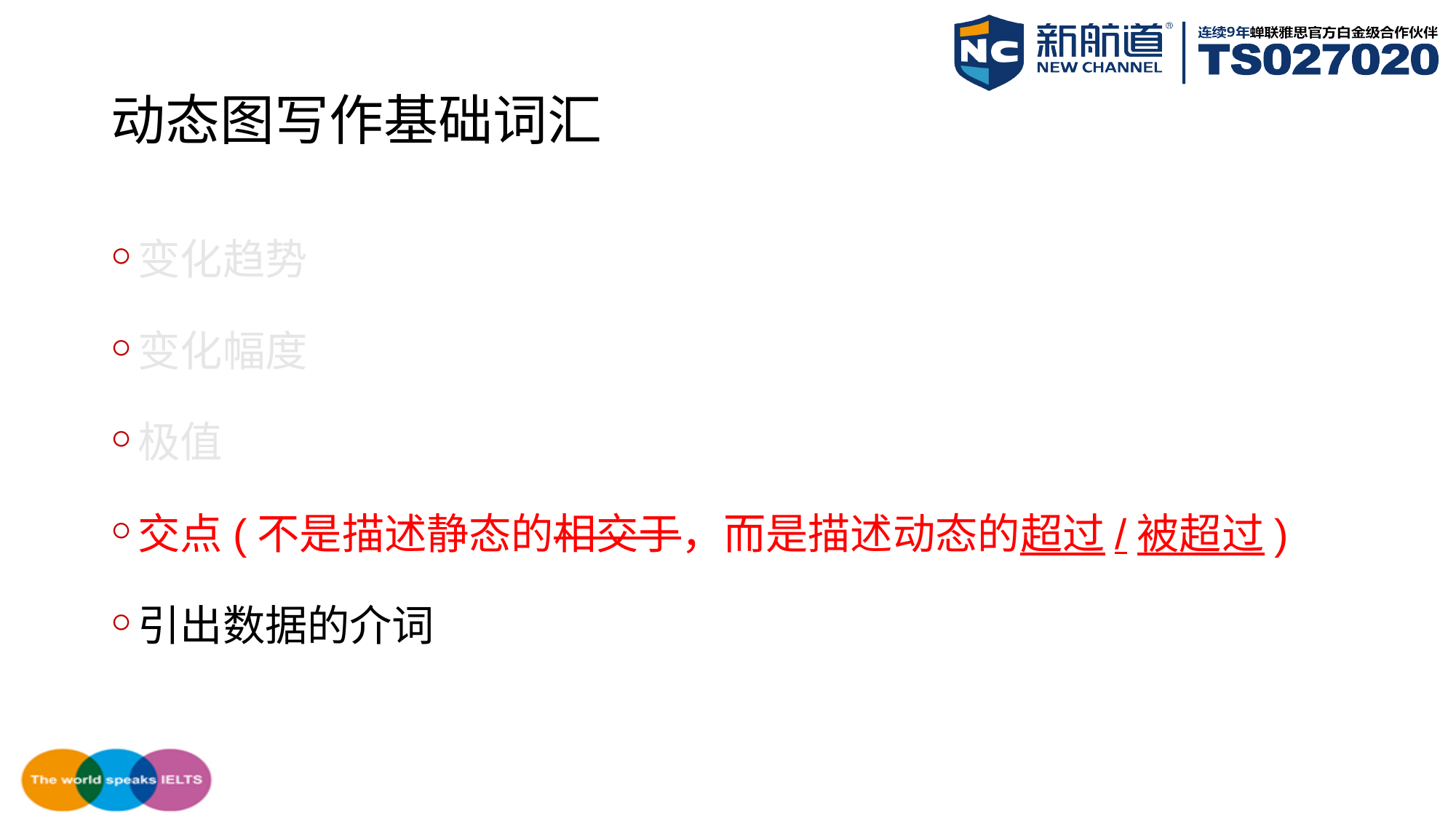

# 动态图写作基础词汇
变化趋势
变化幅度
极值
交点(不是描述静态的相交于，而是描述动态的超过/被超过)
引出数据的介词